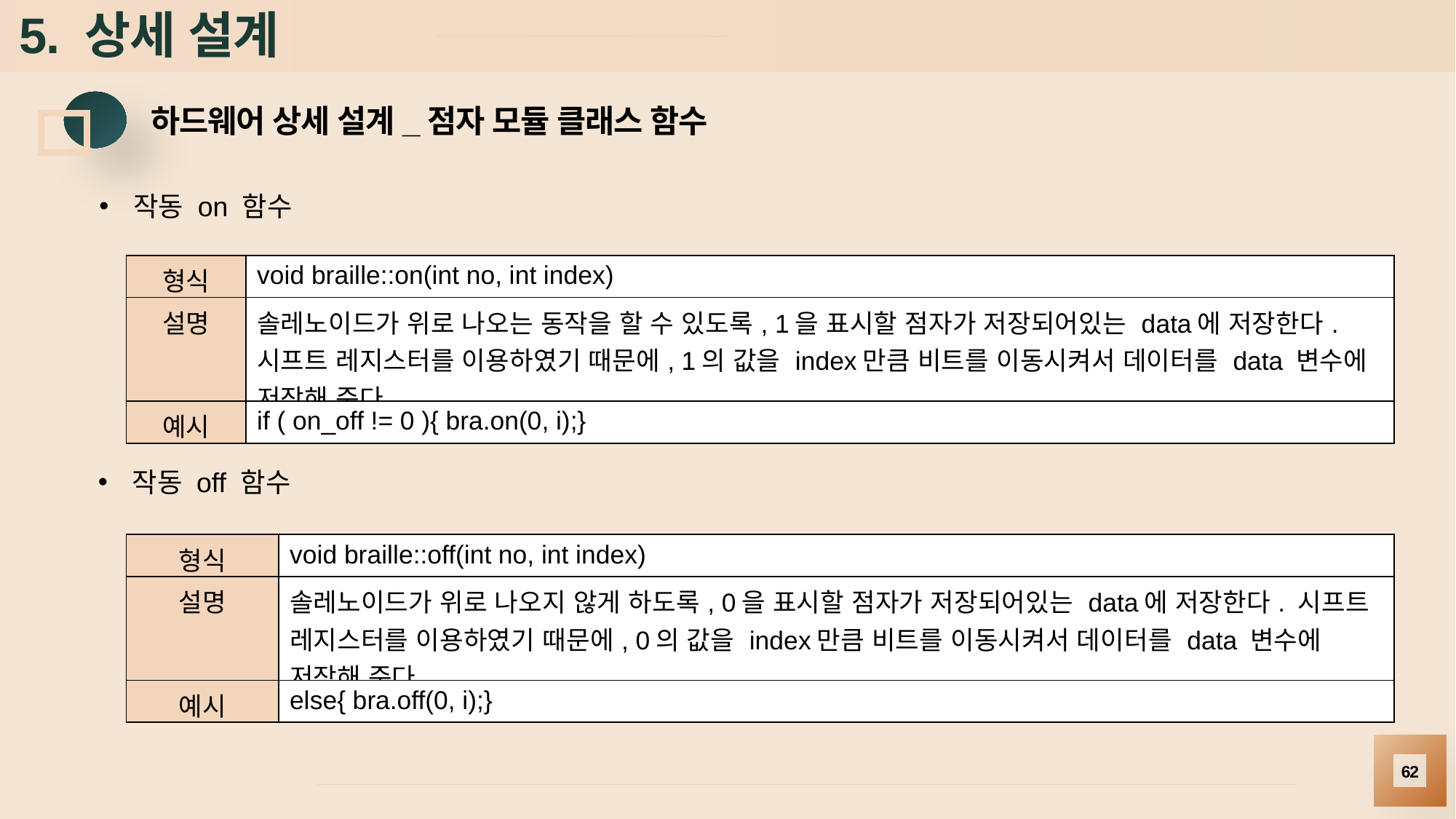

# 5. 상세 설계

하드웨어 상세 설계_점자 모듈 클래스 함수

작동 on 함수
| 형식 | void braille::on(int no, int index) |
| --- | --- |
| 설명 | 솔레노이드가 위로 나오는 동작을 할 수 있도록, 1을 표시할 점자가 저장되어있는 data에 저장한다. 시프트 레지스터를 이용하였기 때문에, 1의 값을 index만큼 비트를 이동시켜서 데이터를 data 변수에 저장해 준다. |
| 예시 | if ( on\_off != 0 ){ bra.on(0, i);} |
작동 off 함수
| 형식 | void braille::off(int no, int index) |
| --- | --- |
| 설명 | 솔레노이드가 위로 나오지 않게 하도록, 0을 표시할 점자가 저장되어있는 data에 저장한다. 시프트 레지스터를 이용하였기 때문에, 0의 값을 index만큼 비트를 이동시켜서 데이터를 data 변수에 저장해 준다. |
| 예시 | else{ bra.off(0, i);} |
62